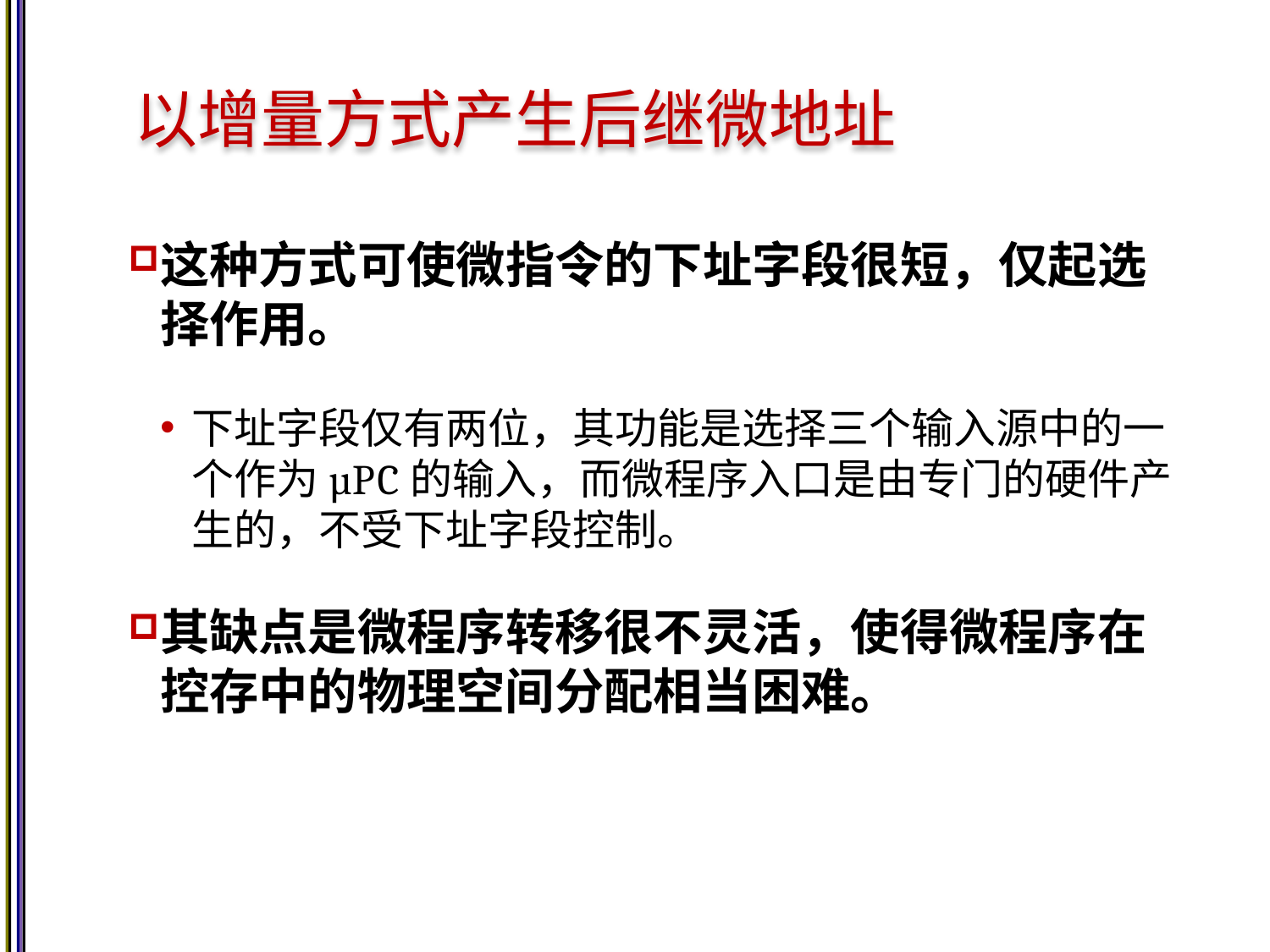

# 以增量方式产生后继微地址
这种方式可使微指令的下址字段很短，仅起选择作用。
下址字段仅有两位，其功能是选择三个输入源中的一个作为µPC的输入，而微程序入口是由专门的硬件产生的，不受下址字段控制。
其缺点是微程序转移很不灵活，使得微程序在控存中的物理空间分配相当困难。
86